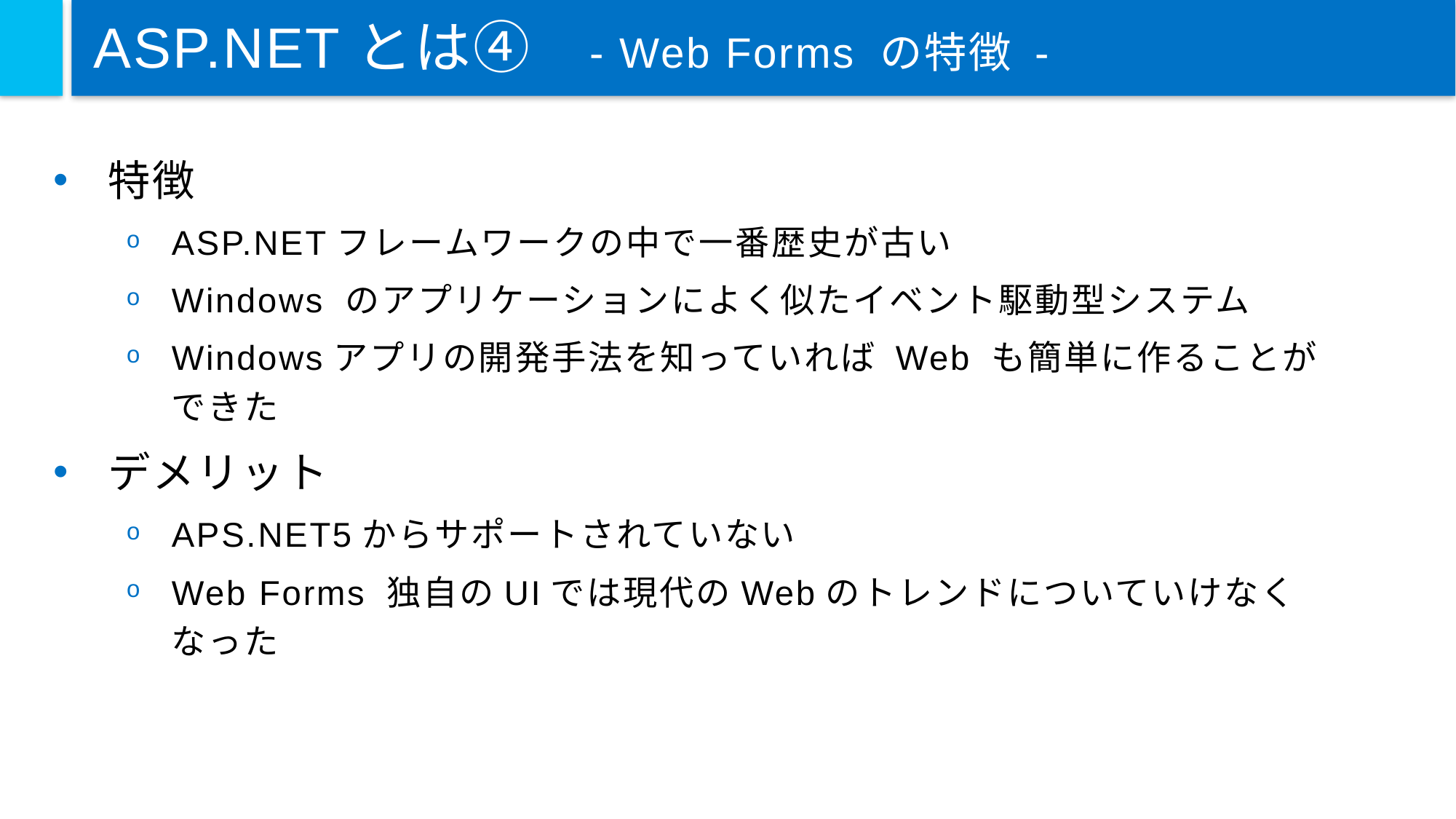

# ASP.NETとは④   - Web Forms の特徴 -
特徴
ASP.NETフレームワークの中で一番歴史が古い
Windows のアプリケーションによく似たイベント駆動型システム
Windowsアプリの開発手法を知っていれば Web も簡単に作ることができた
デメリット
APS.NET5からサポートされていない
Web Forms 独自のUIでは現代のWebのトレンドについていけなくなった